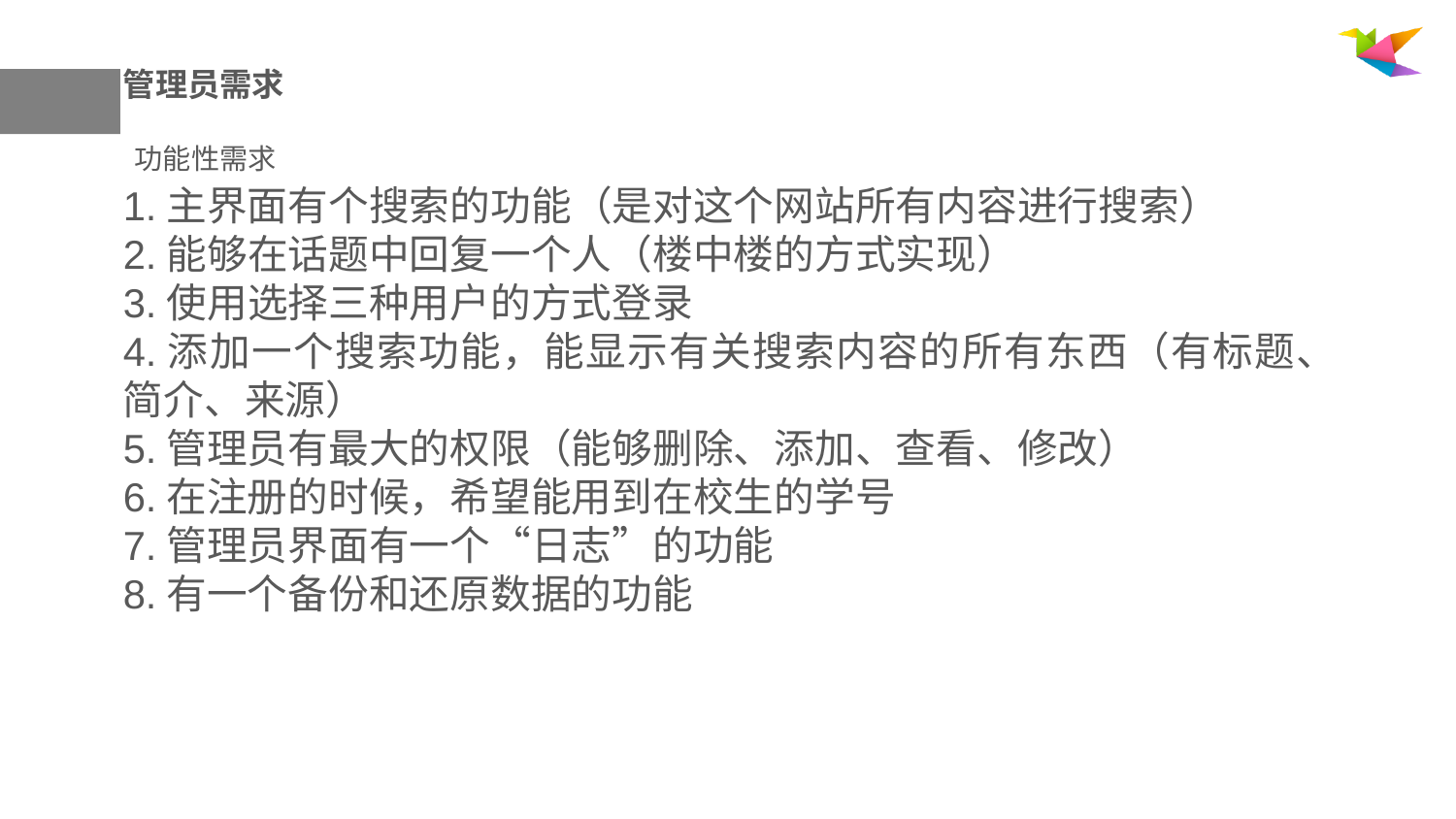

管理员需求

功能性需求
1.主界面有个搜索的功能（是对这个网站所有内容进行搜索）
2.能够在话题中回复一个人（楼中楼的方式实现）
3.使用选择三种用户的方式登录
4.添加一个搜索功能，能显示有关搜索内容的所有东西（有标题、简介、来源）
5.管理员有最大的权限（能够删除、添加、查看、修改）
6.在注册的时候，希望能用到在校生的学号
7.管理员界面有一个“日志”的功能
8.有一个备份和还原数据的功能